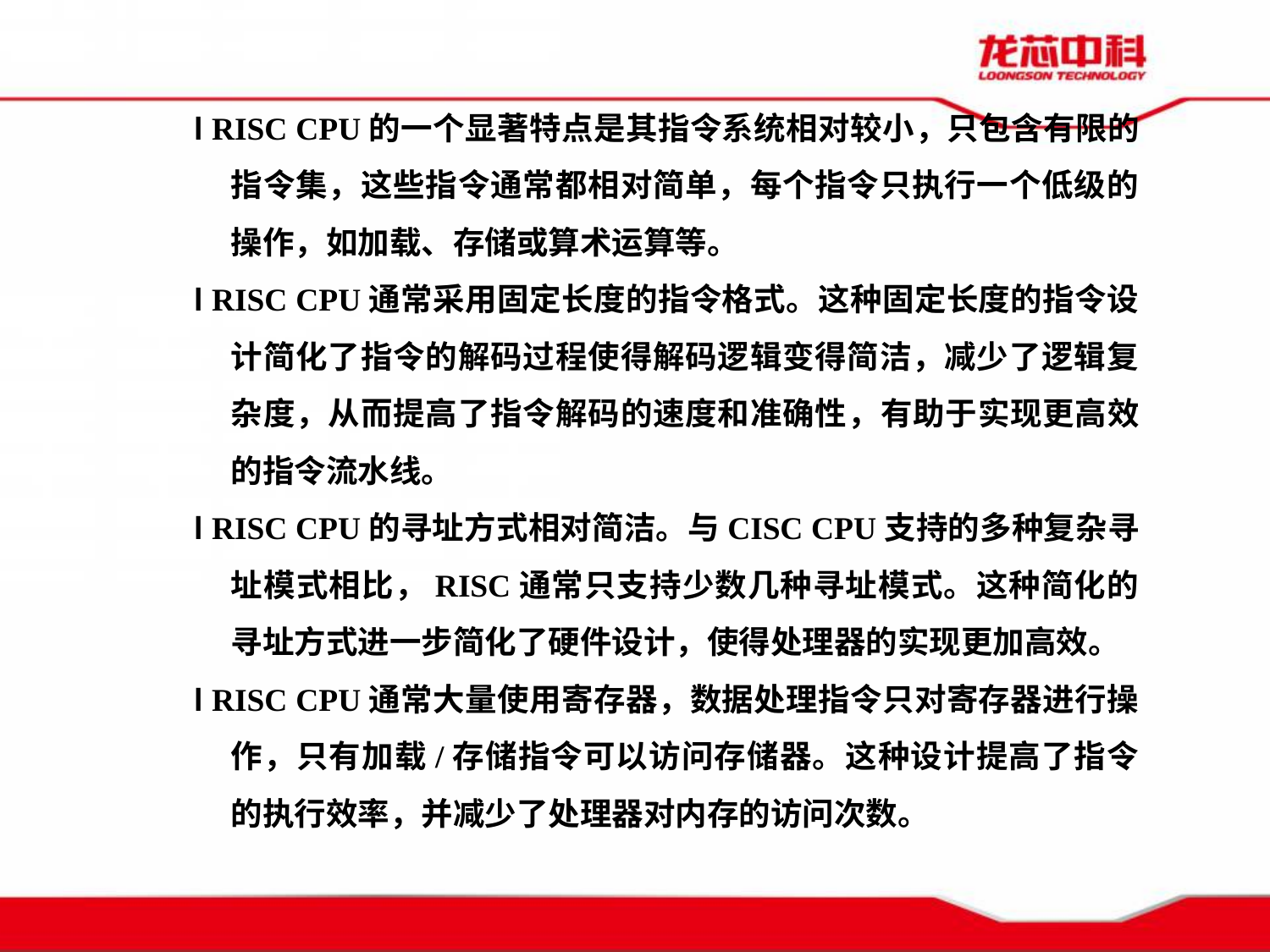

l RISC CPU的一个显著特点是其指令系统相对较小，只包含有限的指令集，这些指令通常都相对简单，每个指令只执行一个低级的操作，如加载、存储或算术运算等。
l RISC CPU通常采用固定长度的指令格式。这种固定长度的指令设计简化了指令的解码过程使得解码逻辑变得简洁，减少了逻辑复杂度，从而提高了指令解码的速度和准确性，有助于实现更高效的指令流水线。
l RISC CPU的寻址方式相对简洁。与CISC CPU支持的多种复杂寻址模式相比，RISC通常只支持少数几种寻址模式。这种简化的寻址方式进一步简化了硬件设计，使得处理器的实现更加高效。
l RISC CPU通常大量使用寄存器，数据处理指令只对寄存器进行操作，只有加载/存储指令可以访问存储器。这种设计提高了指令的执行效率，并减少了处理器对内存的访问次数。